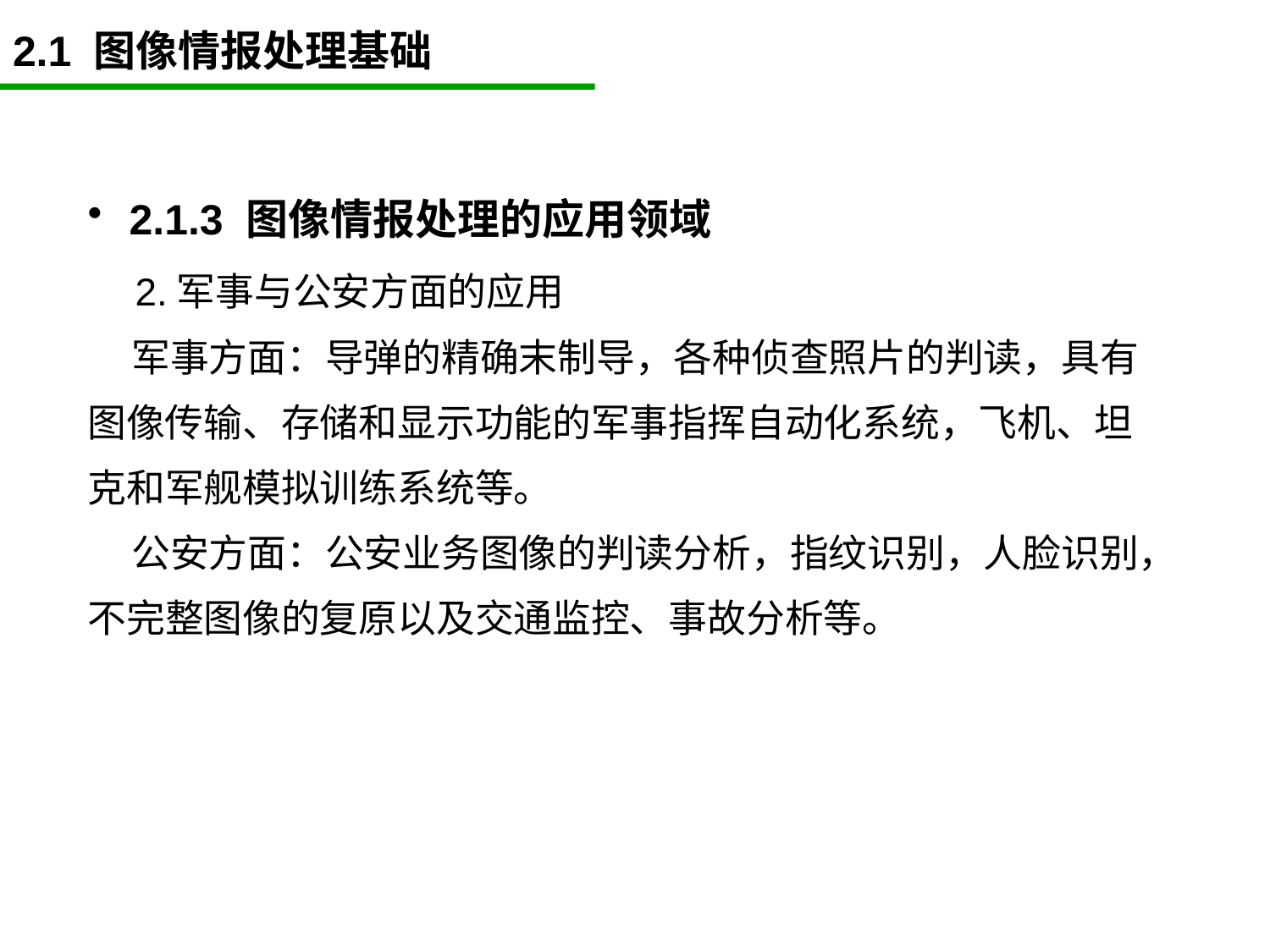

# 2.1 图像情报处理基础
2.1.3 图像情报处理的应用领域
    2.军事与公安方面的应用
    军事方面：导弹的精确末制导，各种侦查照片的判读，具有图像传输、存储和显示功能的军事指挥自动化系统，飞机、坦克和军舰模拟训练系统等。
    公安方面：公安业务图像的判读分析，指纹识别，人脸识别，不完整图像的复原以及交通监控、事故分析等。